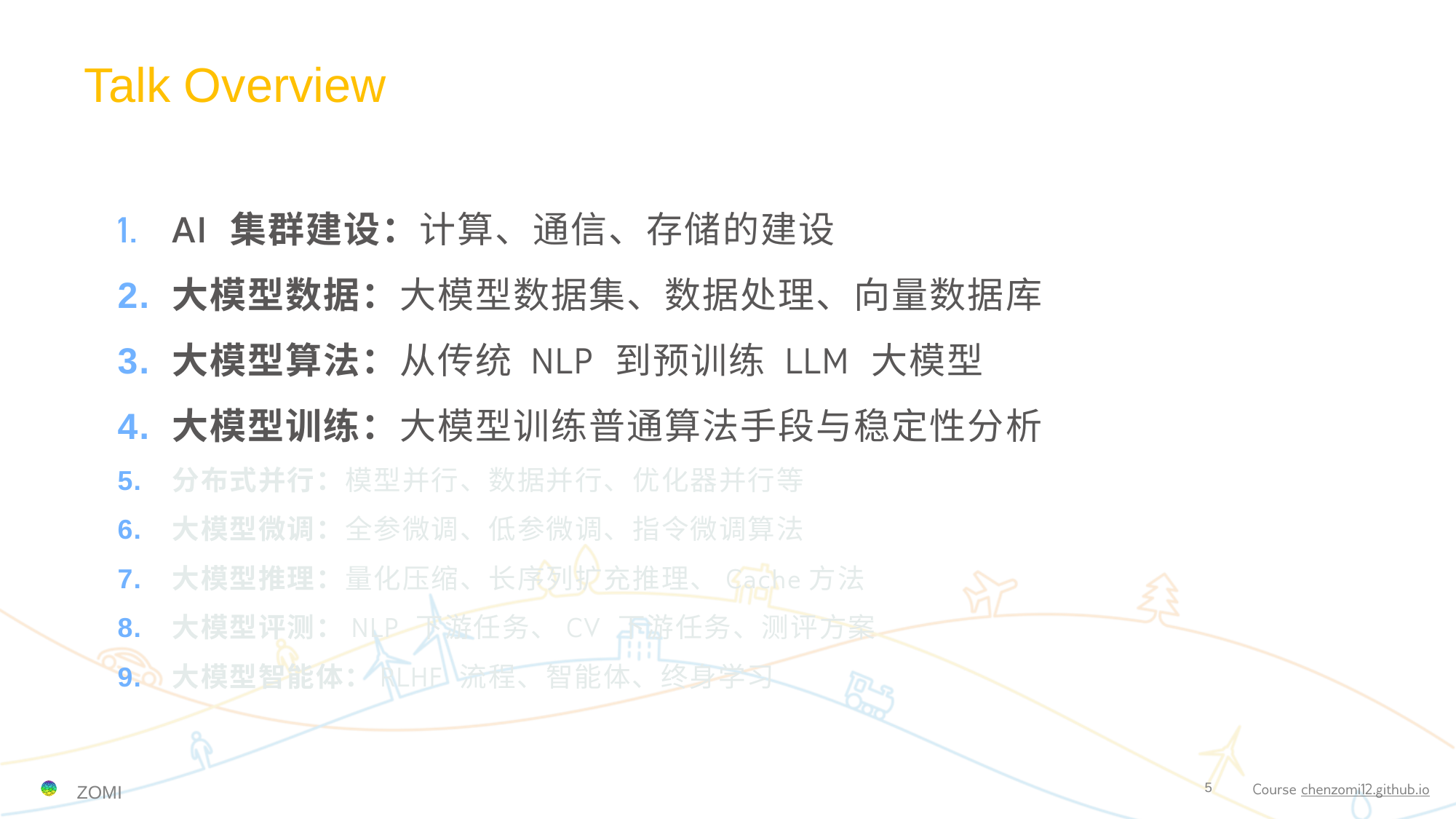

Talk Overview
AI 集群建设：计算、通信、存储的建设
大模型数据：大模型数据集、数据处理、向量数据库
大模型算法：从传统 NLP 到预训练 LLM 大模型
大模型训练：大模型训练普通算法手段与稳定性分析
分布式并行：模型并行、数据并行、优化器并行等
大模型微调：全参微调、低参微调、指令微调算法
大模型推理：量化压缩、长序列扩充推理、Cache方法
大模型评测：NLP 下游任务、CV 下游任务、测评方案
大模型智能体：RLHF 流程、智能体、终身学习